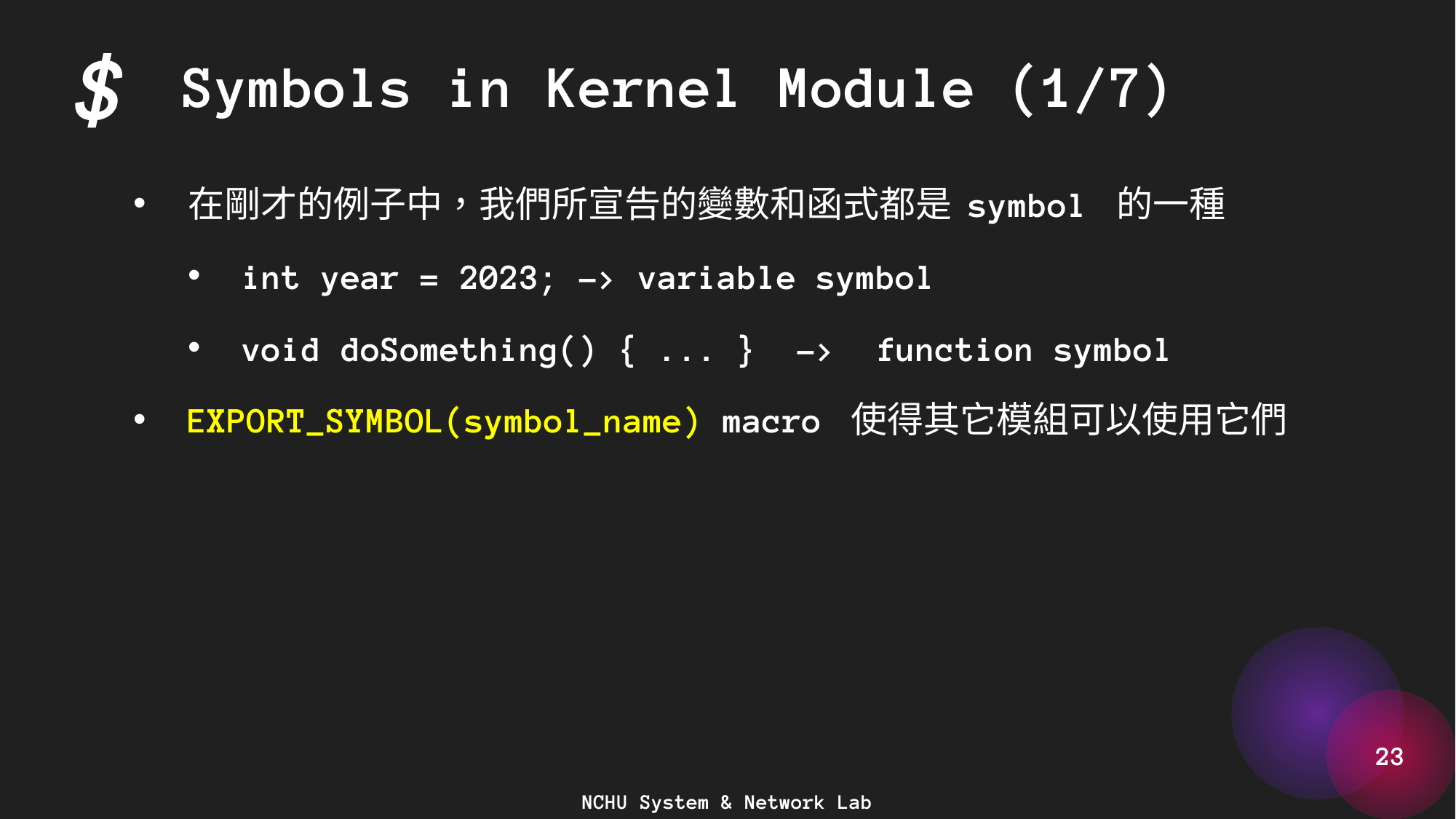

$
Symbols in Kernel Module (1/7)
在剛才的例子中，我們所宣告的變數和函式都是 symbol 的一種
int year = 2023; -> variable symbol
void doSomething() { ... }  ->  function symbol
EXPORT_SYMBOL(symbol_name) macro 使得其它模組可以使用它們

23
NCHU System & Network Lab